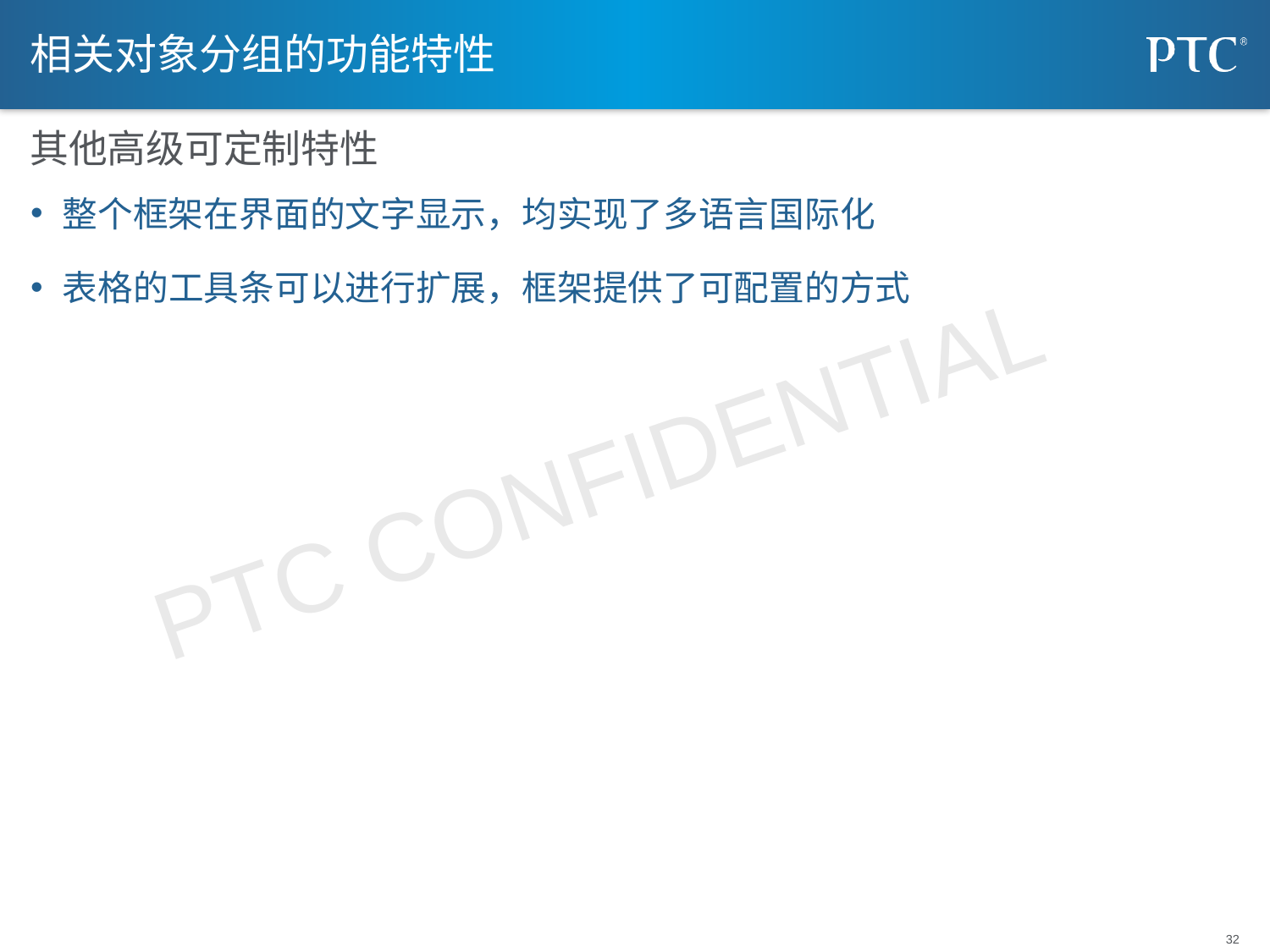

# 相关对象分组的功能特性
其他高级可定制特性
整个框架在界面的文字显示，均实现了多语言国际化
表格的工具条可以进行扩展，框架提供了可配置的方式